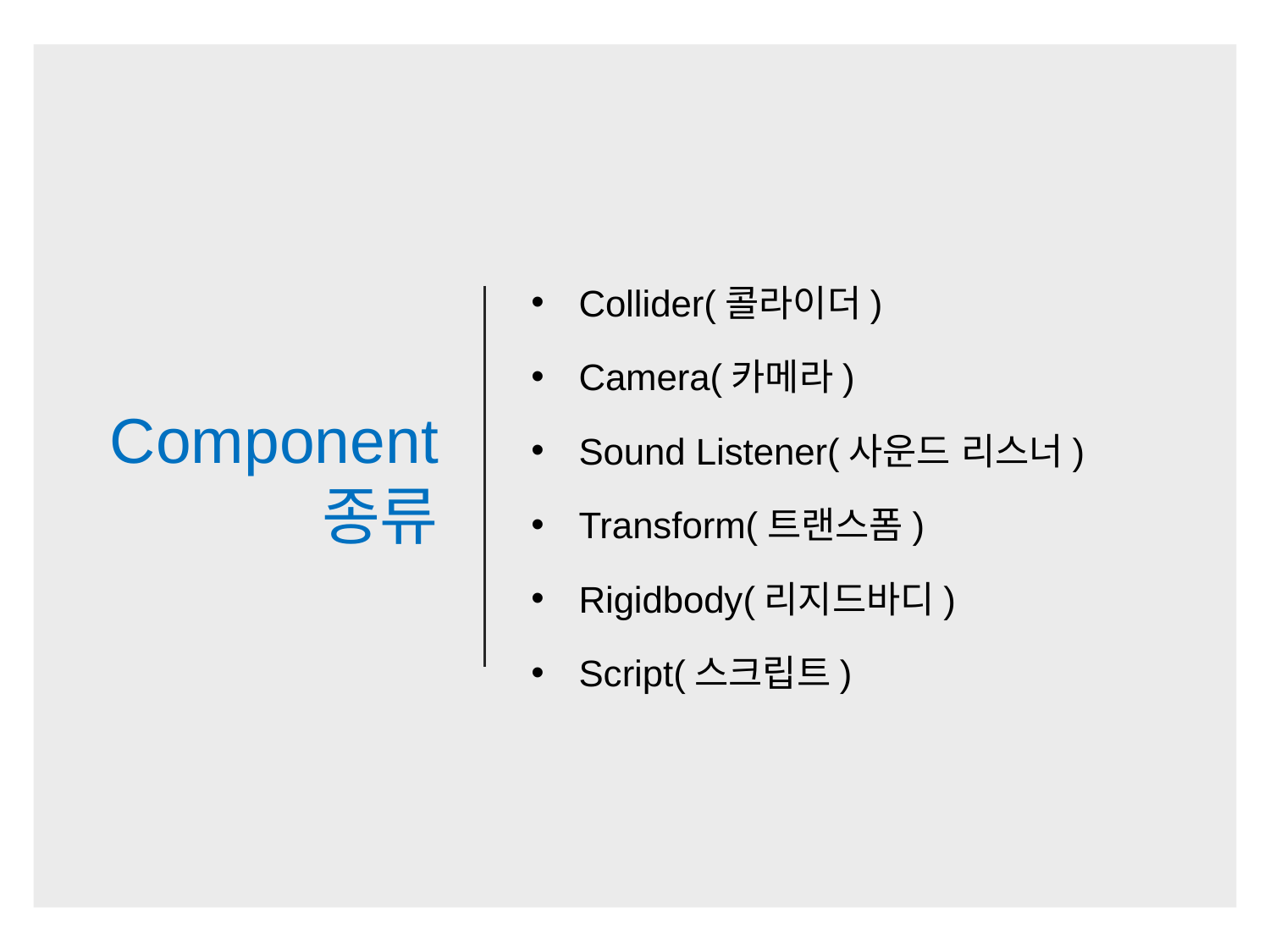

# Component 종류
Collider(콜라이더)
Camera(카메라)
Sound Listener(사운드 리스너)
Transform(트랜스폼)
Rigidbody(리지드바디)
Script(스크립트)